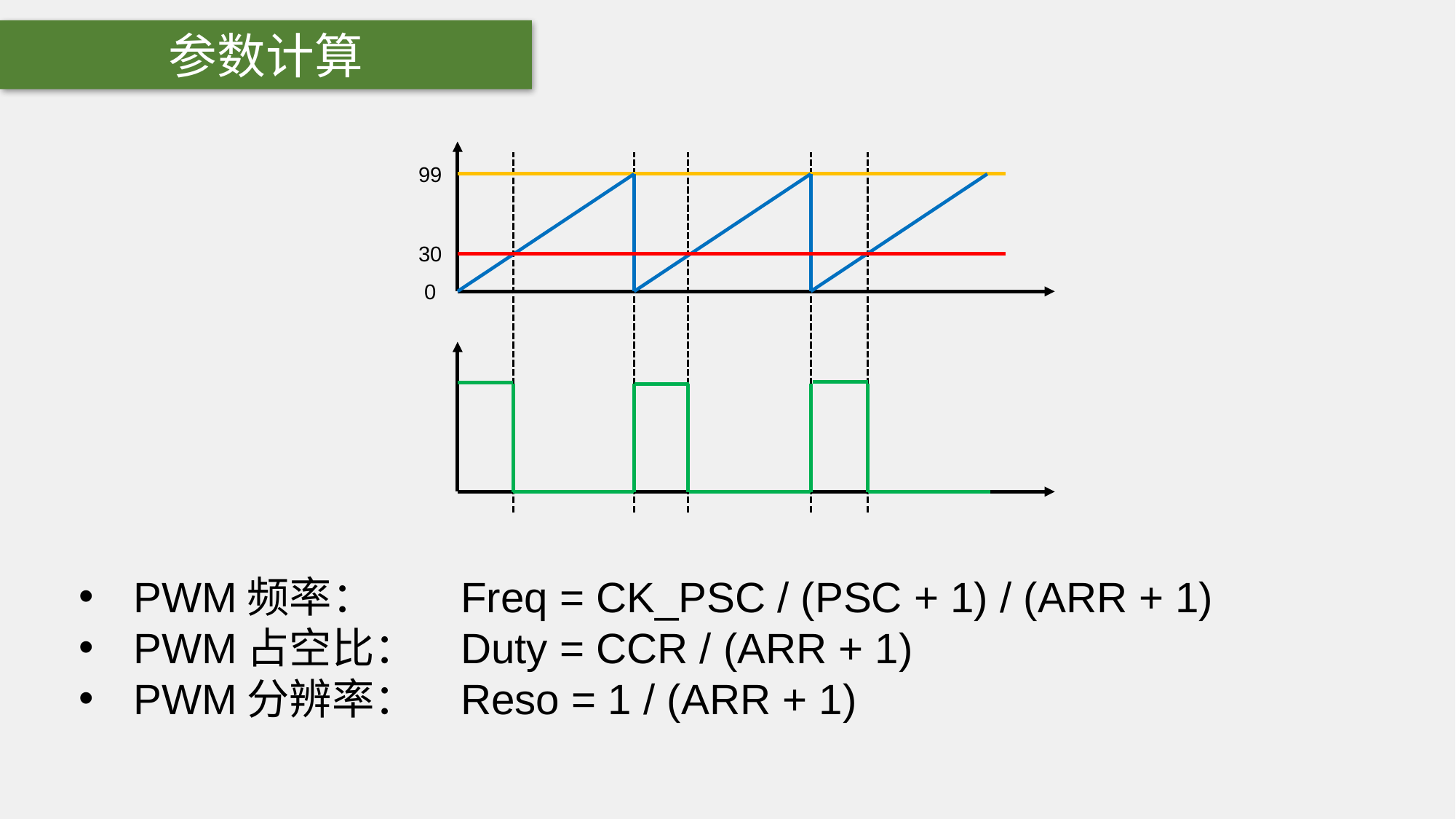

参数计算
99
30
0
PWM频率：	Freq = CK_PSC / (PSC + 1) / (ARR + 1)
PWM占空比：	Duty = CCR / (ARR + 1)
PWM分辨率：	Reso = 1 / (ARR + 1)